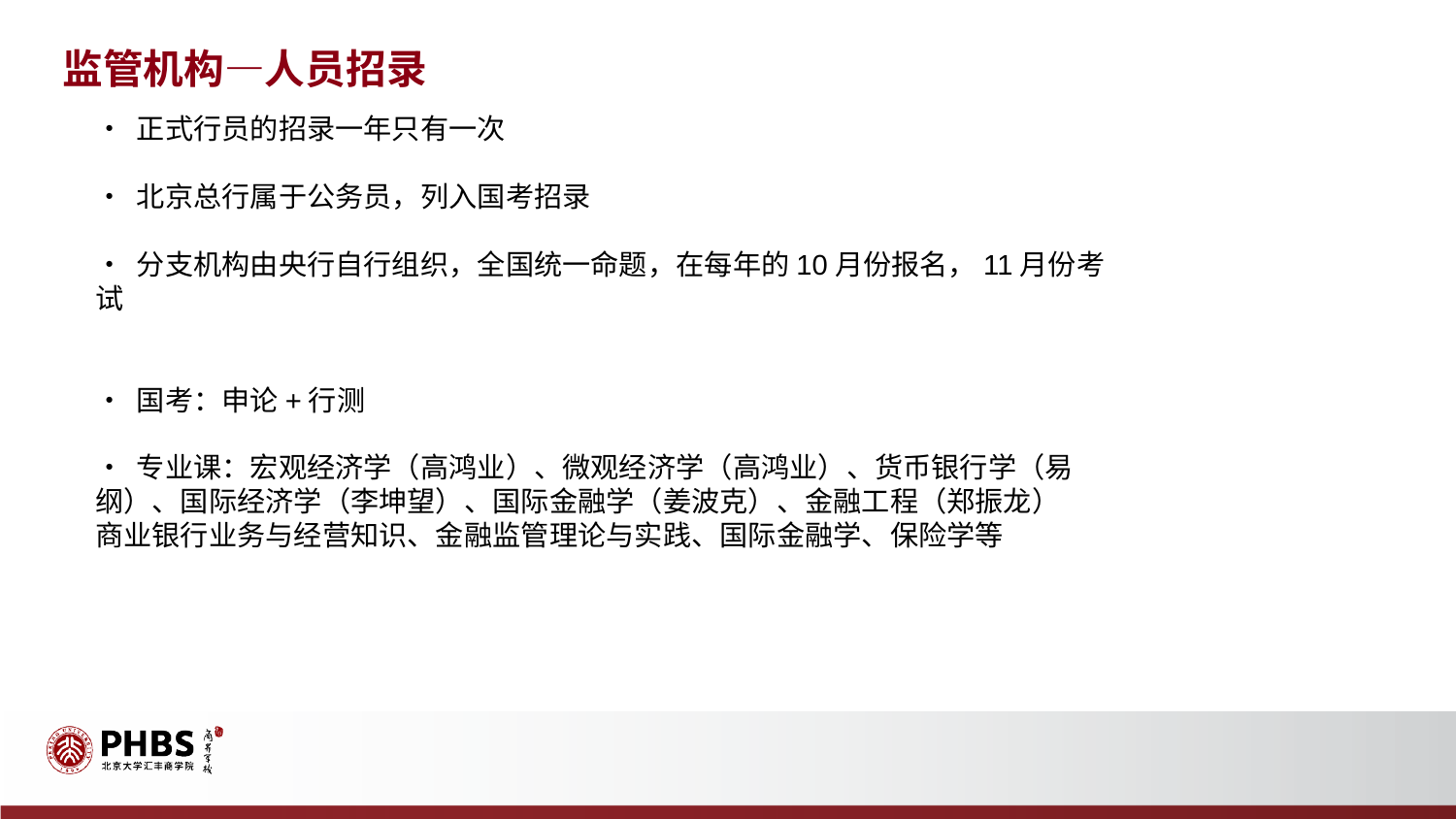

监管机构—人员招录
• 正式行员的招录一年只有一次

• 北京总行属于公务员，列入国考招录

• 分支机构由央行自行组织，全国统一命题，在每年的10月份报名，11月份考试

• 国考：申论+行测

• 专业课：宏观经济学（高鸿业）、微观经济学（高鸿业）、货币银行学（易纲）、国际经济学（李坤望）、国际金融学（姜波克）、金融工程（郑振龙）
商业银行业务与经营知识、金融监管理论与实践、国际金融学、保险学等